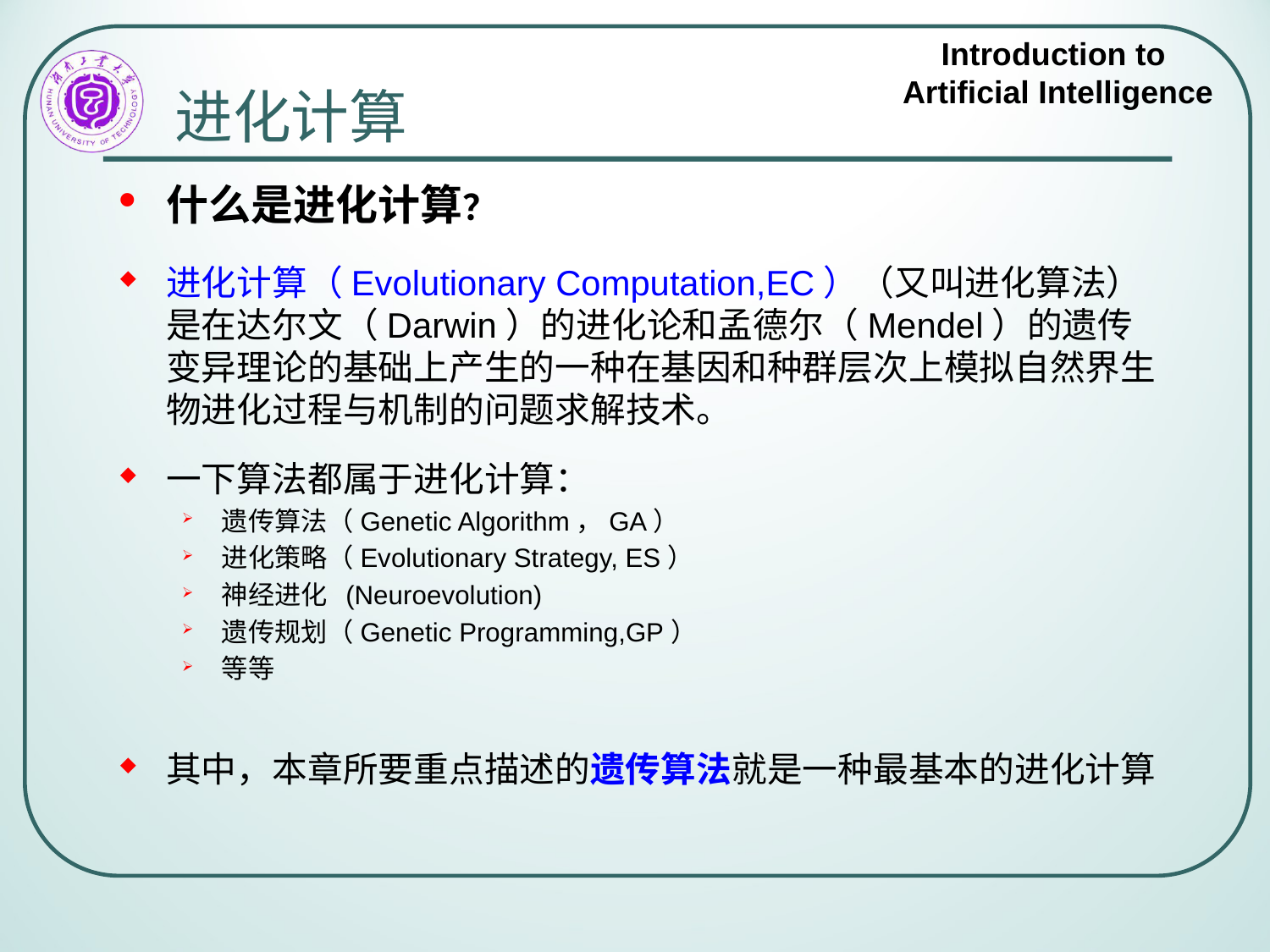

# 进化计算
什么是进化计算？

进化计算（Evolutionary Computation,EC）（又叫进化算法）是在达尔文（Darwin）的进化论和孟德尔（Mendel）的遗传变异理论的基础上产生的一种在基因和种群层次上模拟自然界生物进化过程与机制的问题求解技术。

一下算法都属于进化计算：
遗传算法（Genetic Algorithm，GA）
进化策略（Evolutionary Strategy, ES）
神经进化  (Neuroevolution)
遗传规划（Genetic Programming,GP）
等等

其中，本章所要重点描述的遗传算法就是一种最基本的进化计算